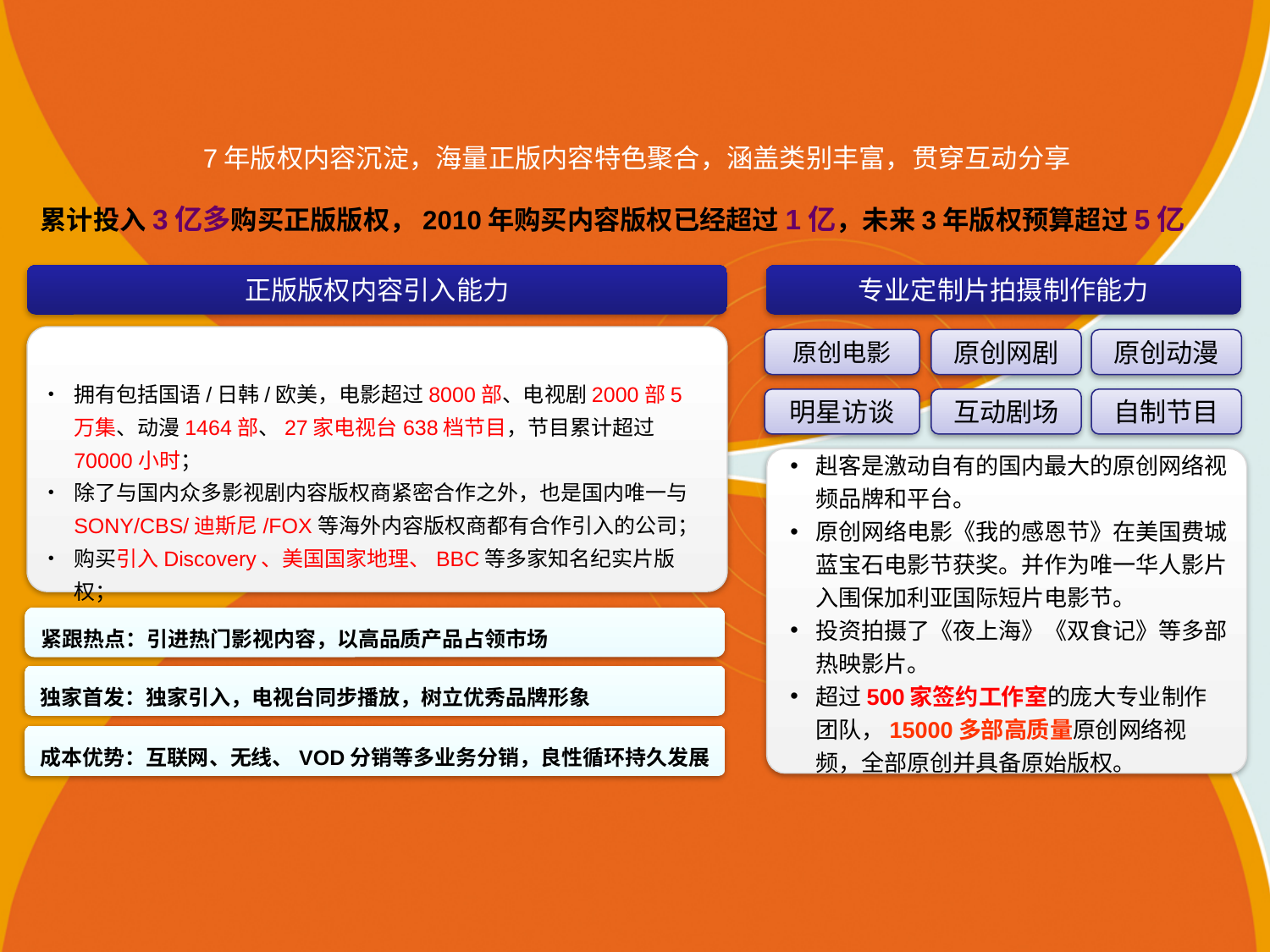

7年版权内容沉淀，海量正版内容特色聚合，涵盖类别丰富，贯穿互动分享
累计投入3亿多购买正版版权，2010年购买内容版权已经超过1亿，未来3年版权预算超过5亿
正版版权内容引入能力
专业定制片拍摄制作能力

原创电影
原创网剧
原创动漫

拥有包括国语/日韩/欧美，电影超过8000部、电视剧2000部5万集、动漫1464部、27家电视台638档节目，节目累计超过70000小时；
除了与国内众多影视剧内容版权商紧密合作之外，也是国内唯一与SONY/CBS/迪斯尼/FOX等海外内容版权商都有合作引入的公司；
购买引入Discovery、美国国家地理、BBC等多家知名纪实片版权；
明星访谈
互动剧场
自制节目
赳客是激动自有的国内最大的原创网络视频品牌和平台。
原创网络电影《我的感恩节》在美国费城蓝宝石电影节获奖。并作为唯一华人影片入围保加利亚国际短片电影节。
投资拍摄了《夜上海》《双食记》等多部热映影片。
超过500家签约工作室的庞大专业制作团队，15000多部高质量原创网络视频，全部原创并具备原始版权。
紧跟热点：引进热门影视内容，以高品质产品占领市场
独家首发：独家引入，电视台同步播放，树立优秀品牌形象
成本优势：互联网、无线、VOD分销等多业务分销，良性循环持久发展